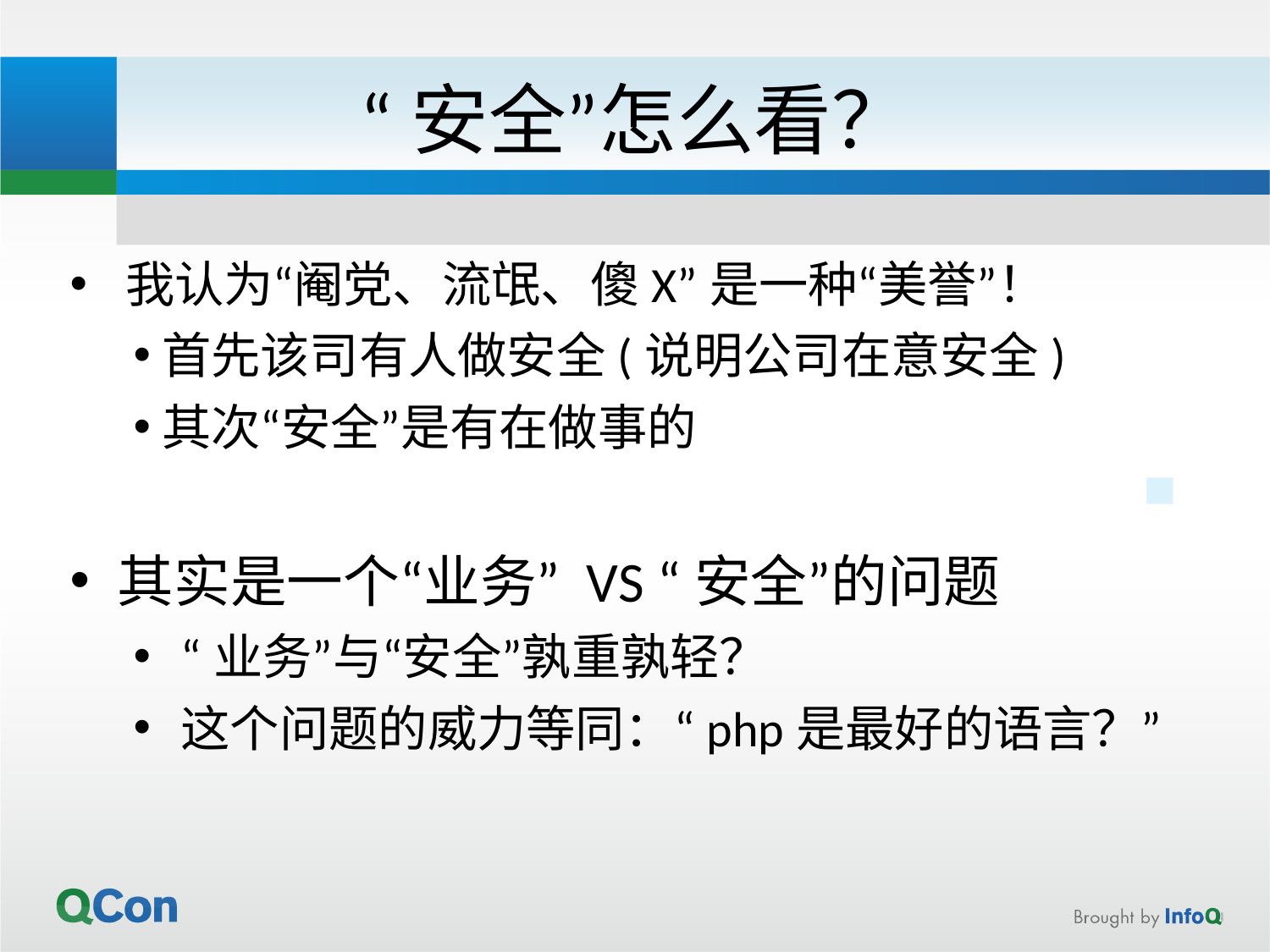

# “安全”怎么看？
 我认为“阉党、流氓、傻X”是一种“美誉”！
首先该司有人做安全(说明公司在意安全)
其次“安全”是有在做事的

其实是一个“业务” VS “安全”的问题
“业务”与“安全”孰重孰轻？
这个问题的威力等同：“php是最好的语言？”
9